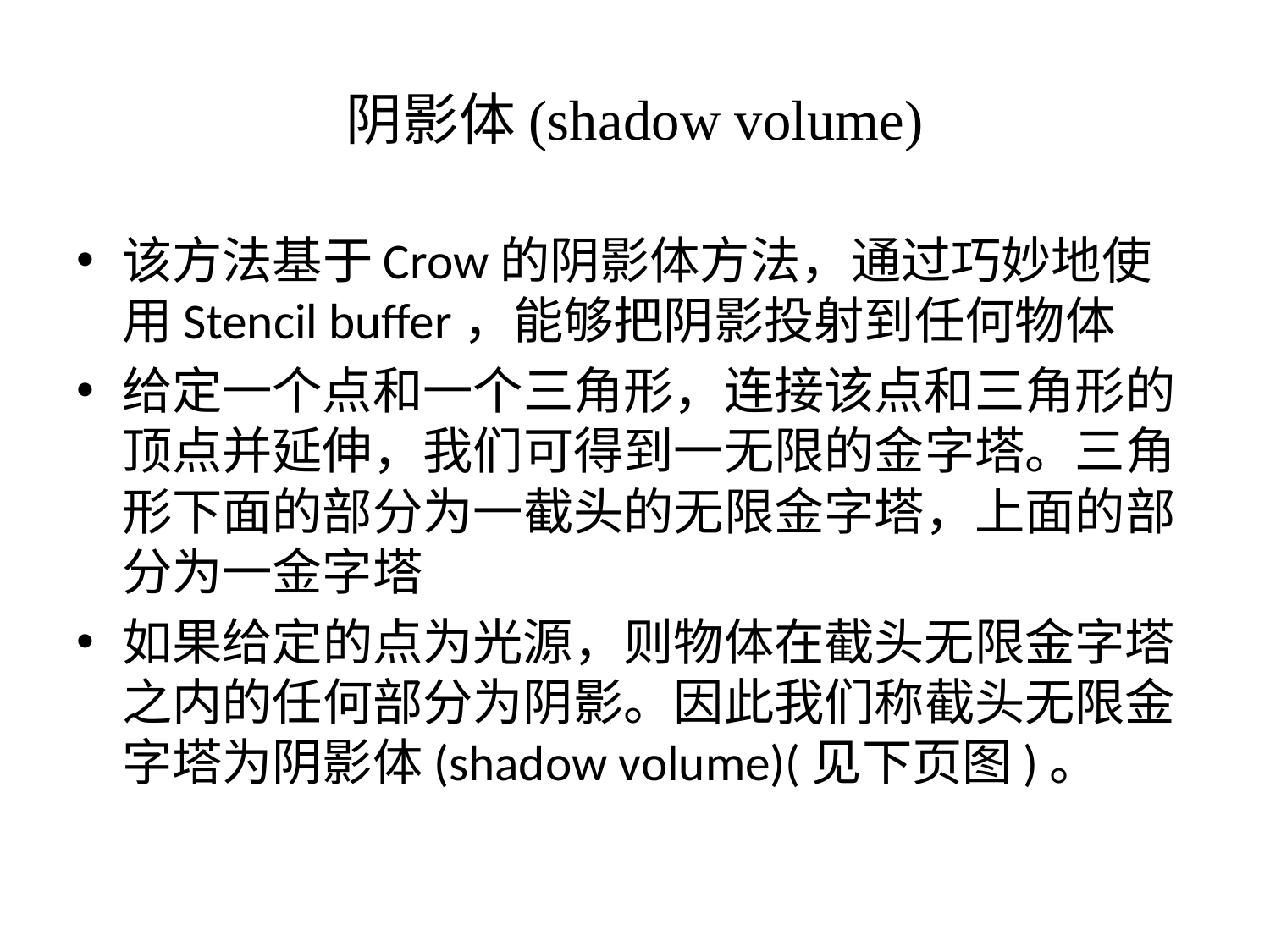

# 阴影体(shadow volume)
该方法基于Crow的阴影体方法，通过巧妙地使用Stencil buffer，能够把阴影投射到任何物体
给定一个点和一个三角形，连接该点和三角形的顶点并延伸，我们可得到一无限的金字塔。三角形下面的部分为一截头的无限金字塔，上面的部分为一金字塔
如果给定的点为光源，则物体在截头无限金字塔之内的任何部分为阴影。因此我们称截头无限金字塔为阴影体(shadow volume)(见下页图)。